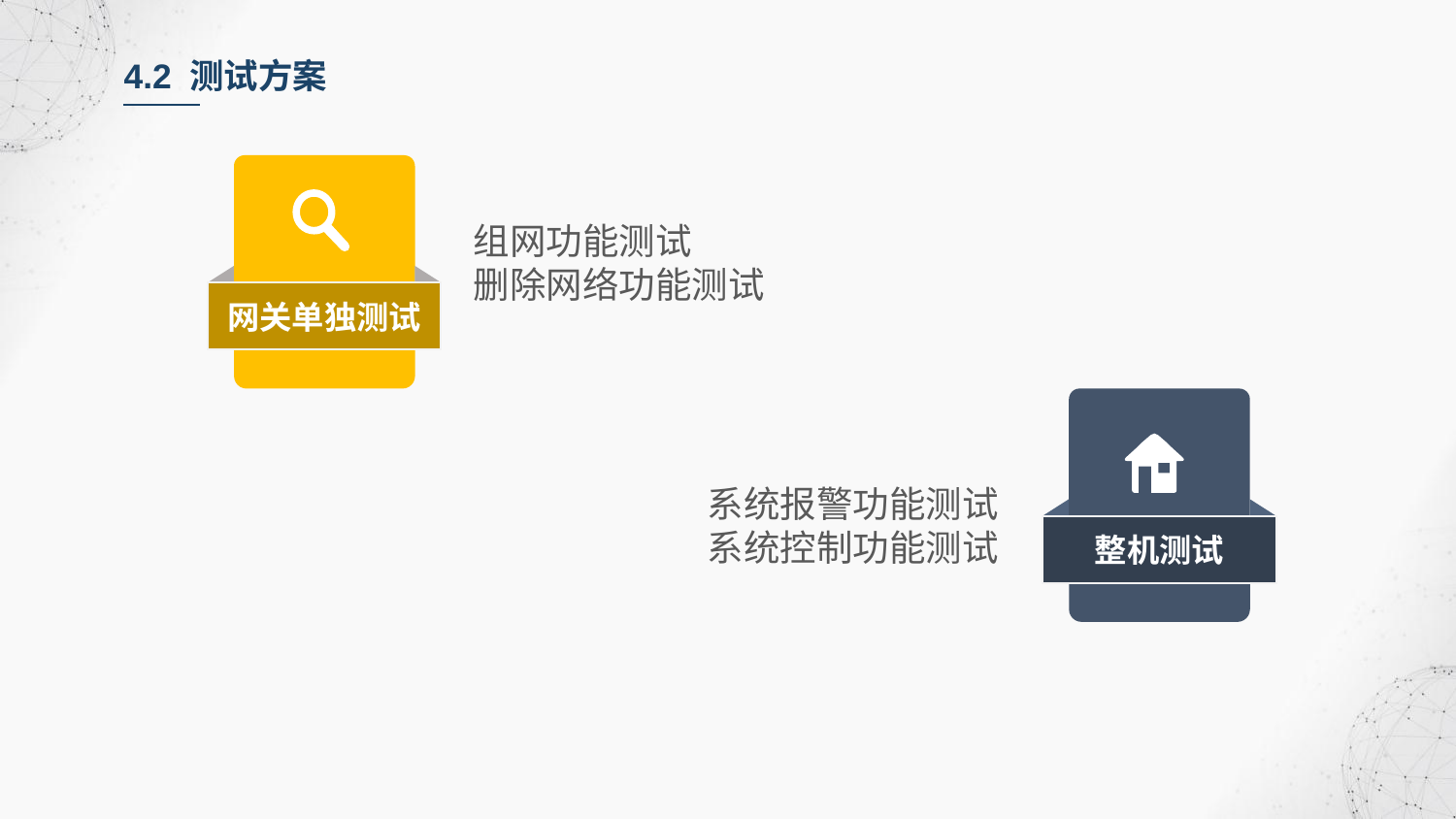

4.2 测试方案

网关单独测试

组网功能测试
删除网络功能测试

整机测试

系统报警功能测试
系统控制功能测试